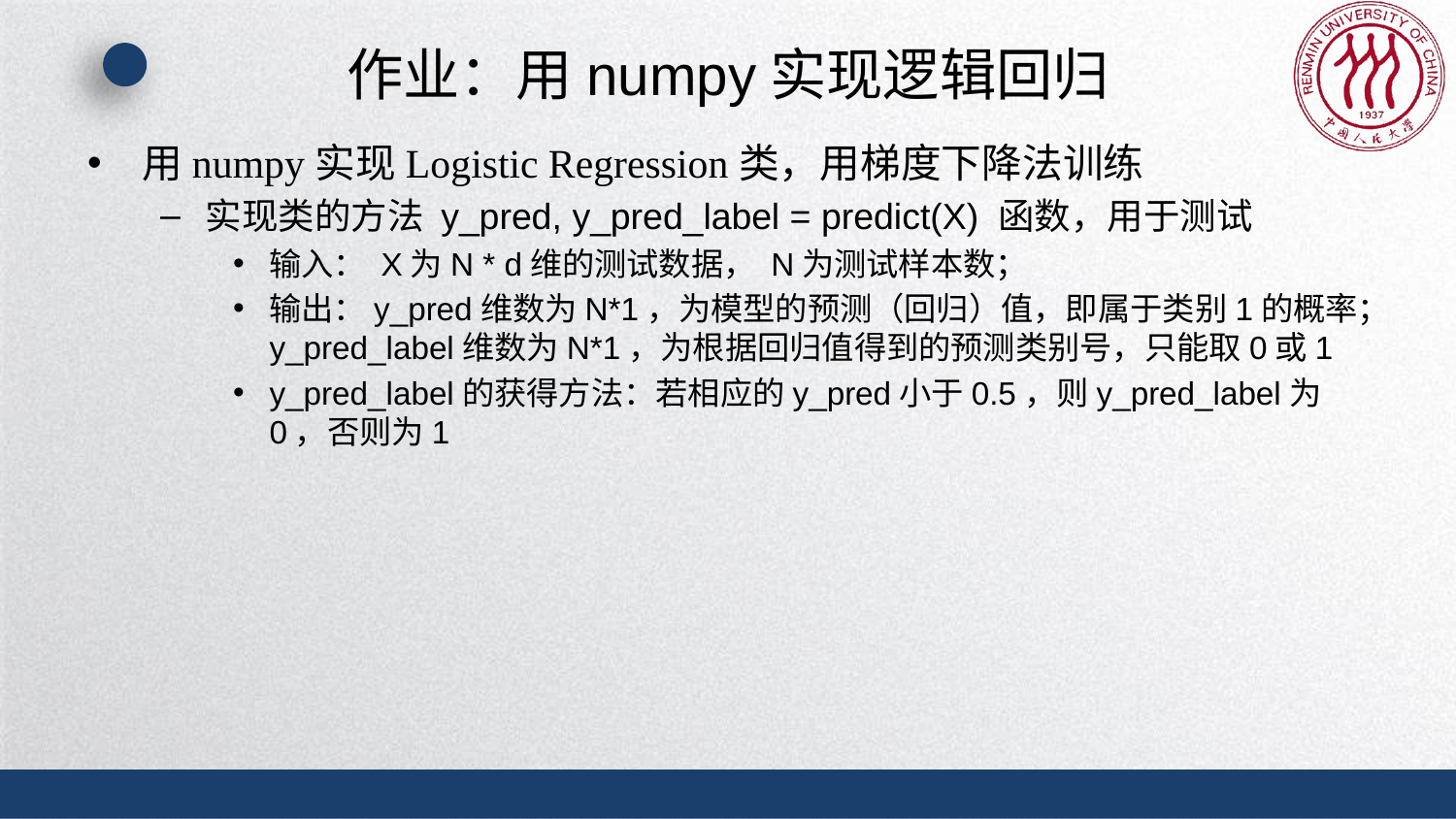

# 作业：用numpy实现逻辑回归
用numpy实现Logistic Regression类，用梯度下降法训练
实现类的方法 y_pred, y_pred_label = predict(X) 函数，用于测试
输入： X为N * d维的测试数据， N为测试样本数；
输出：y_pred维数为N*1，为模型的预测（回归）值，即属于类别1的概率；y_pred_label维数为N*1，为根据回归值得到的预测类别号，只能取0或1
y_pred_label的获得方法：若相应的y_pred小于0.5，则y_pred_label为0，否则为1